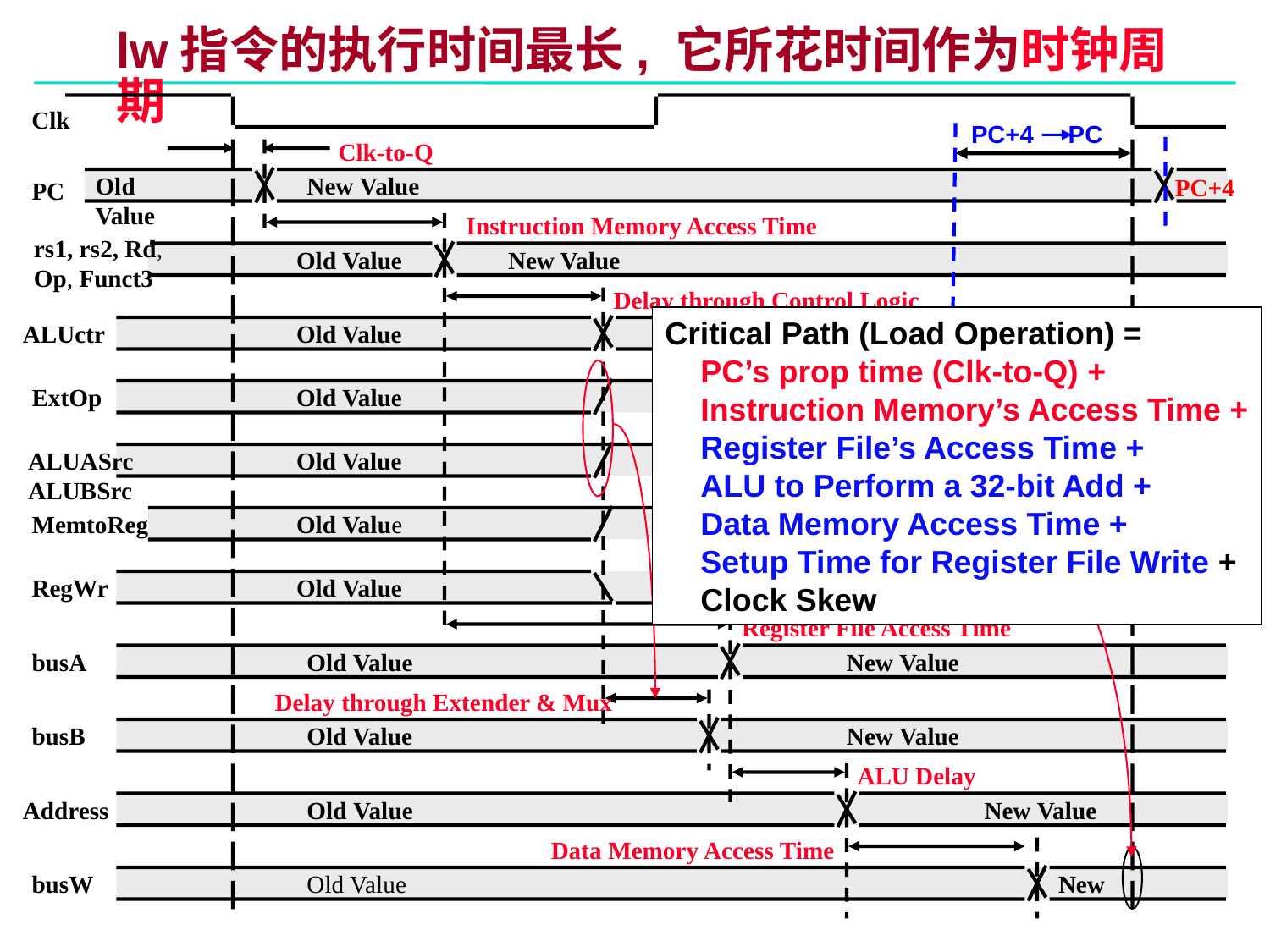

# lw指令的执行时间最长, 它所花时间作为时钟周期

Clk
PC+4     PC

Clk-to-Q

Old Value
New Value
PC+4

PC

Instruction Memory Access Time

rs1, rs2, Rd,
Op, Funct3
Old Value
New Value

Delay through Control Logic

Critical Path (Load Operation) =
    PC’s prop time (Clk-to-Q) +
    Instruction Memory’s Access Time +
    Register File’s Access Time +
    ALU to Perform a 32-bit Add +
    Data Memory Access Time +
    Setup Time for Register File Write +
    Clock Skew
ALUctr
Old Value
New Value

ExtOp
Old Value
New Value

ALUASrc
ALUBSrc
Old Value
New Value

MemtoReg
Old Value
New Value

Register
Write Occurs

RegWr
Old Value
New Value

Register File Access Time

busA
Old Value
New Value

Delay through Extender & Mux

busB
Old Value
New Value

ALU Delay

Address
Old Value
New Value

Data Memory Access Time

busW
Old Value
New